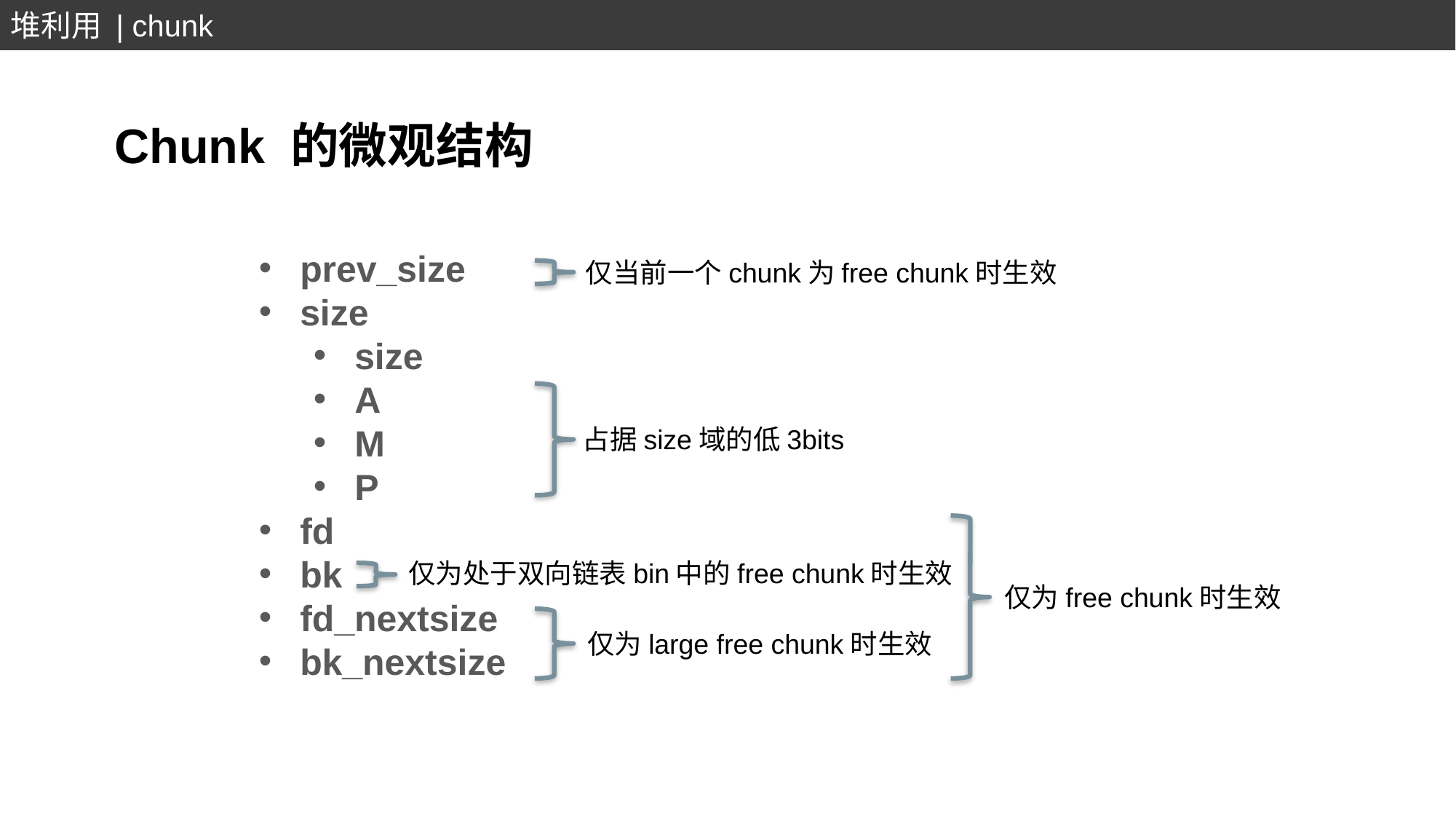

堆利用 | chunk
Chunk 的微观结构
prev_size
size
size
A
M
P
fd
bk
fd_nextsize
bk_nextsize
仅当前一个chunk为free chunk时生效

占据size域的低3bits

仅为处于双向链表bin中的free chunk时生效

仅为free chunk时生效

仅为large free chunk时生效